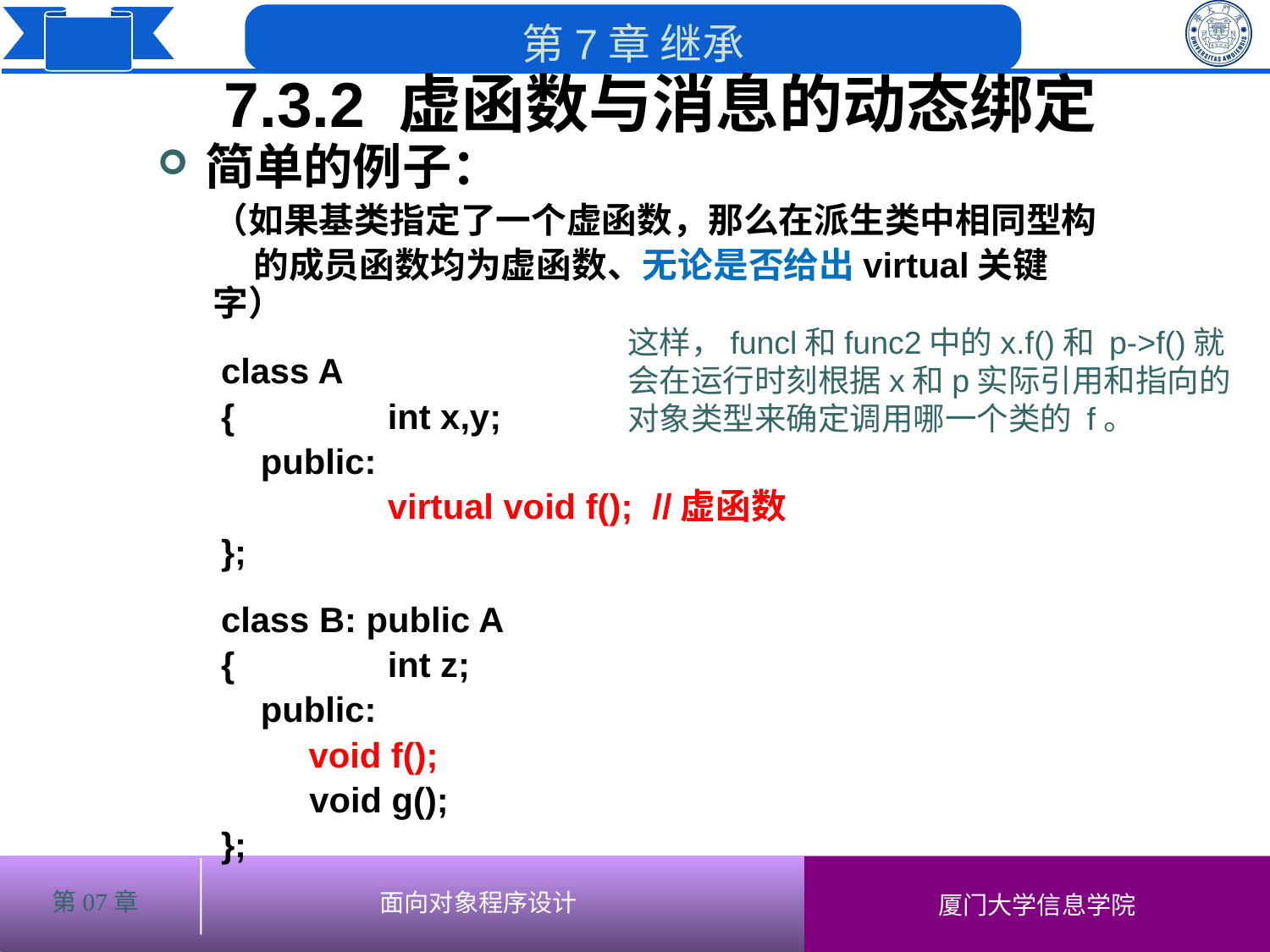

7.3.2 虚函数与消息的动态绑定
简单的例子：
（如果基类指定了一个虚函数，那么在派生类中相同型构
    的成员函数均为虚函数、无论是否给出virtual关键字）

class A
{		int x,y;
	public:
		virtual void f();  //虚函数
};

class B: public A
{		int z;
	public:
         void f();
   	     void g();
};
这样，funcl和func2中的x.f()和 p->f()就会在运行时刻根据x和p实际引用和指向的对象类型来确定调用哪一个类的 f。
7